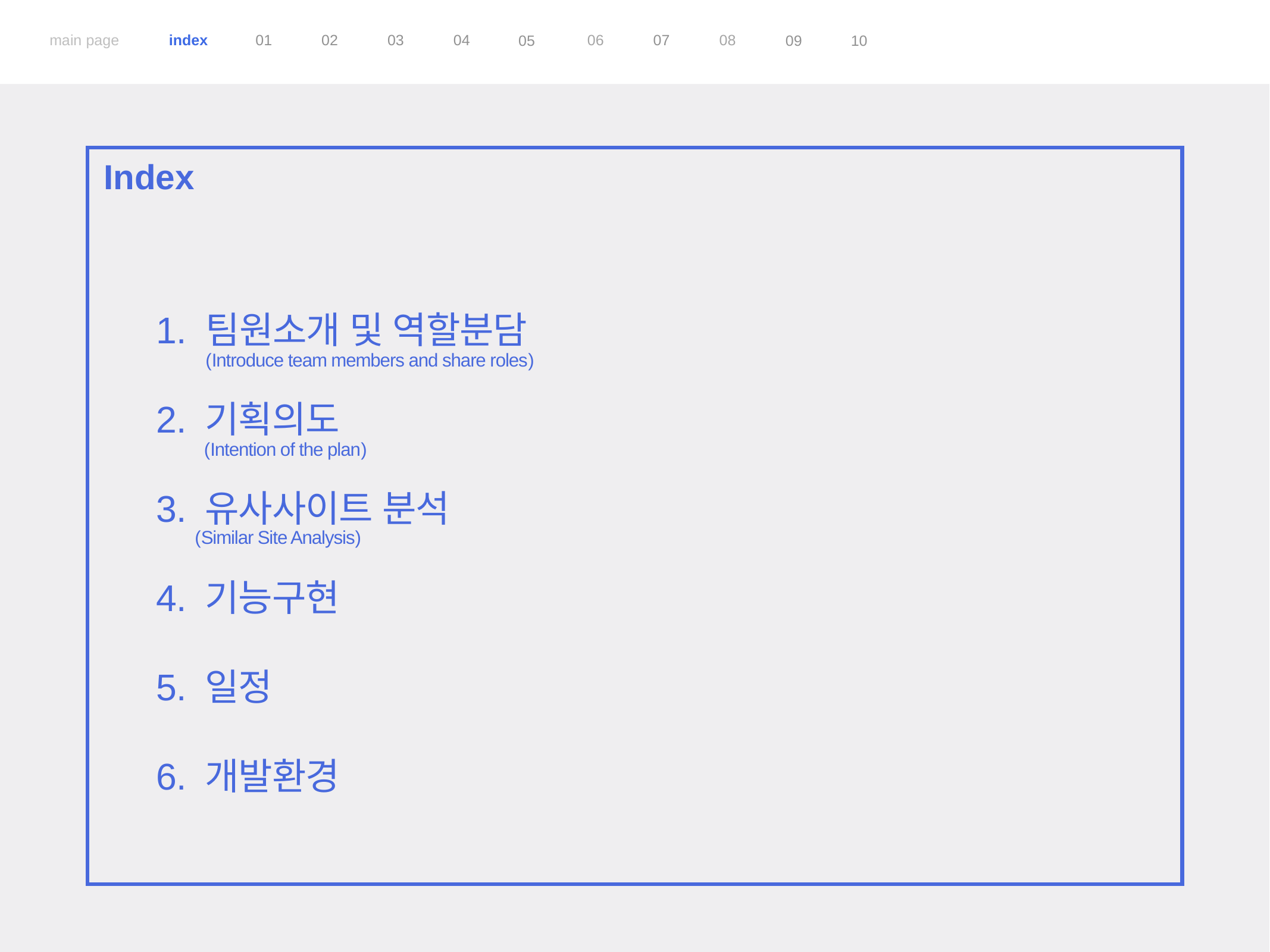

main page
index
01
02
03
04
06
07
08
05
09
10

Index
1. 팀원소개 및 역할분담
2. 기획의도
3. 유사사이트 분석
4. 기능구현
5. 일정
6. 개발환경
 (Introduce team members and share roles)
(Intention of the plan)
(Similar Site Analysis)